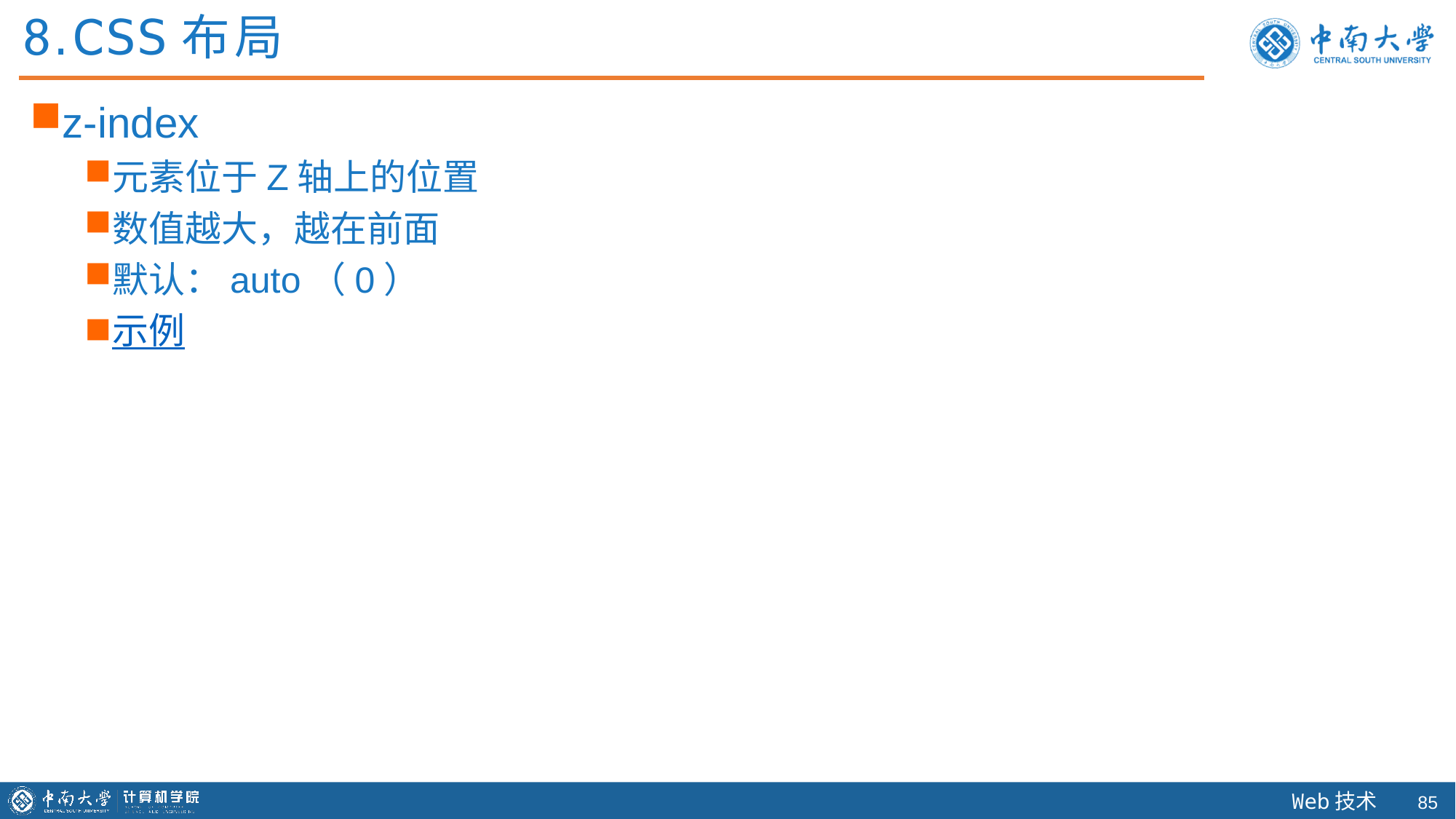

8.CSS布局
z-index
元素位于Z轴上的位置
数值越大，越在前面
默认：auto（0）
示例

85